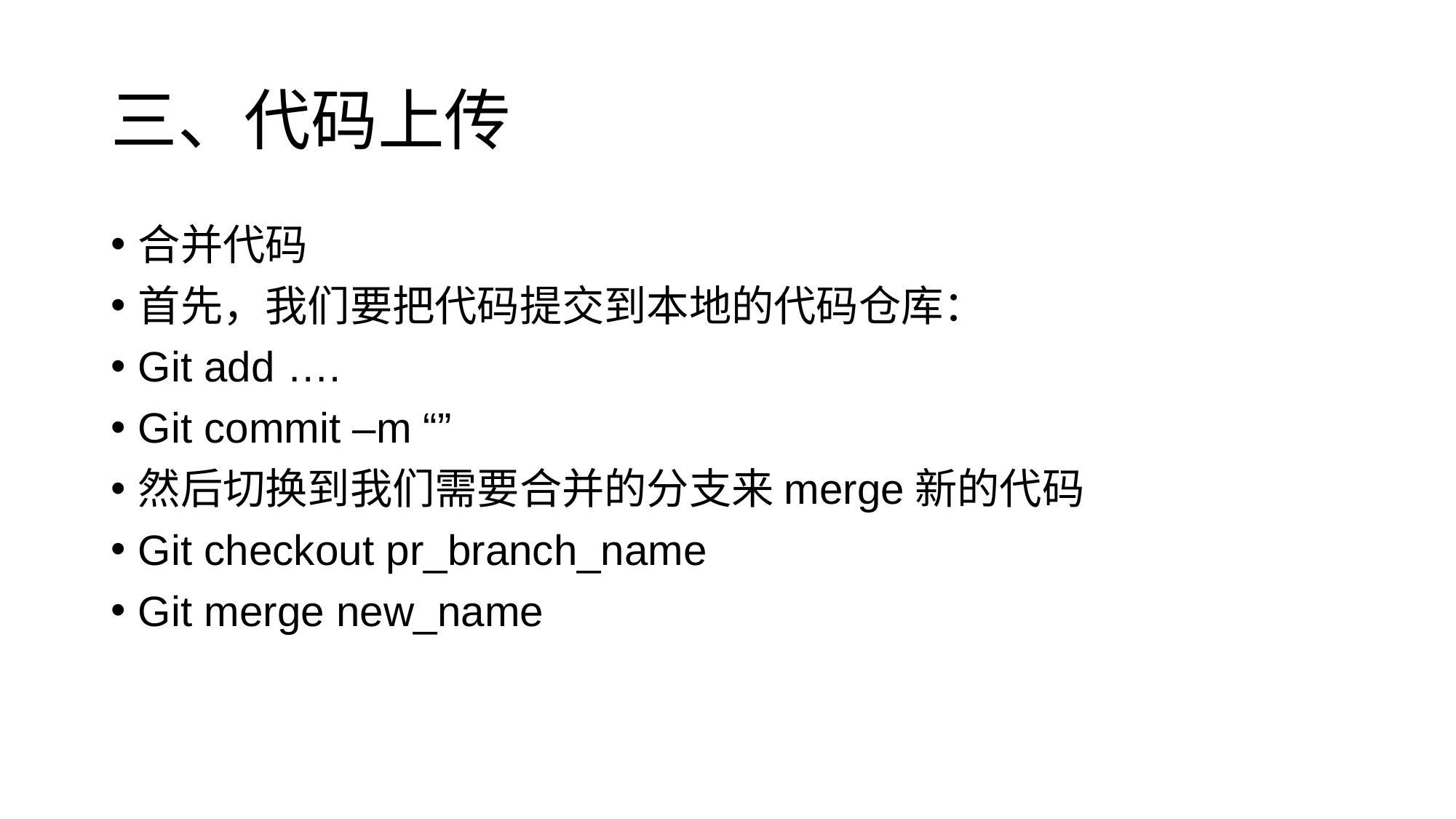

# 三、代码上传
合并代码
首先，我们要把代码提交到本地的代码仓库：
Git add ….
Git commit –m “”
然后切换到我们需要合并的分支来merge新的代码
Git checkout pr_branch_name
Git merge new_name